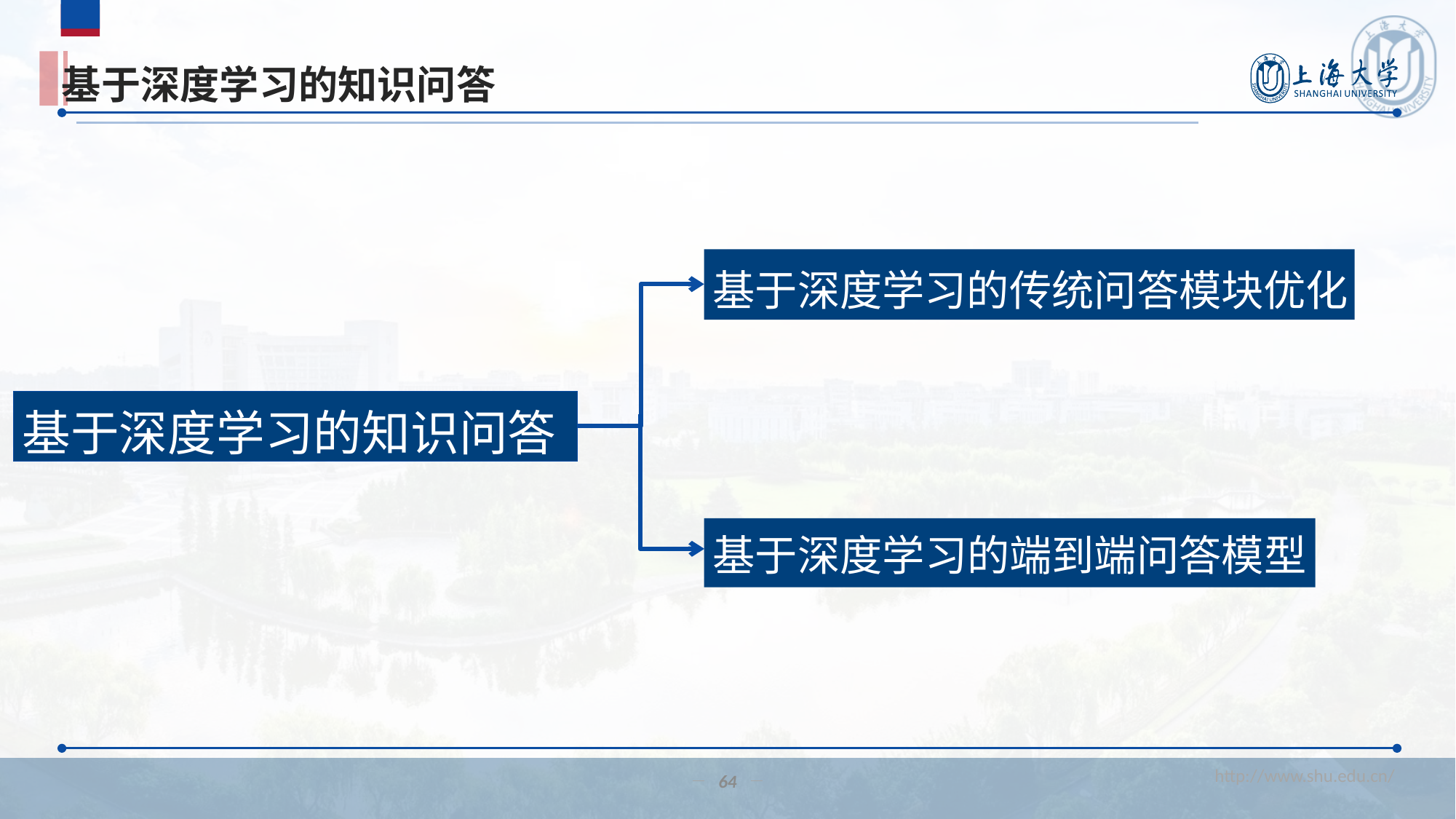

# 基于深度学习的知识问答

基于深度学习的传统问答模块优化
基于深度学习的知识问答

基于深度学习的端到端问答模型

64